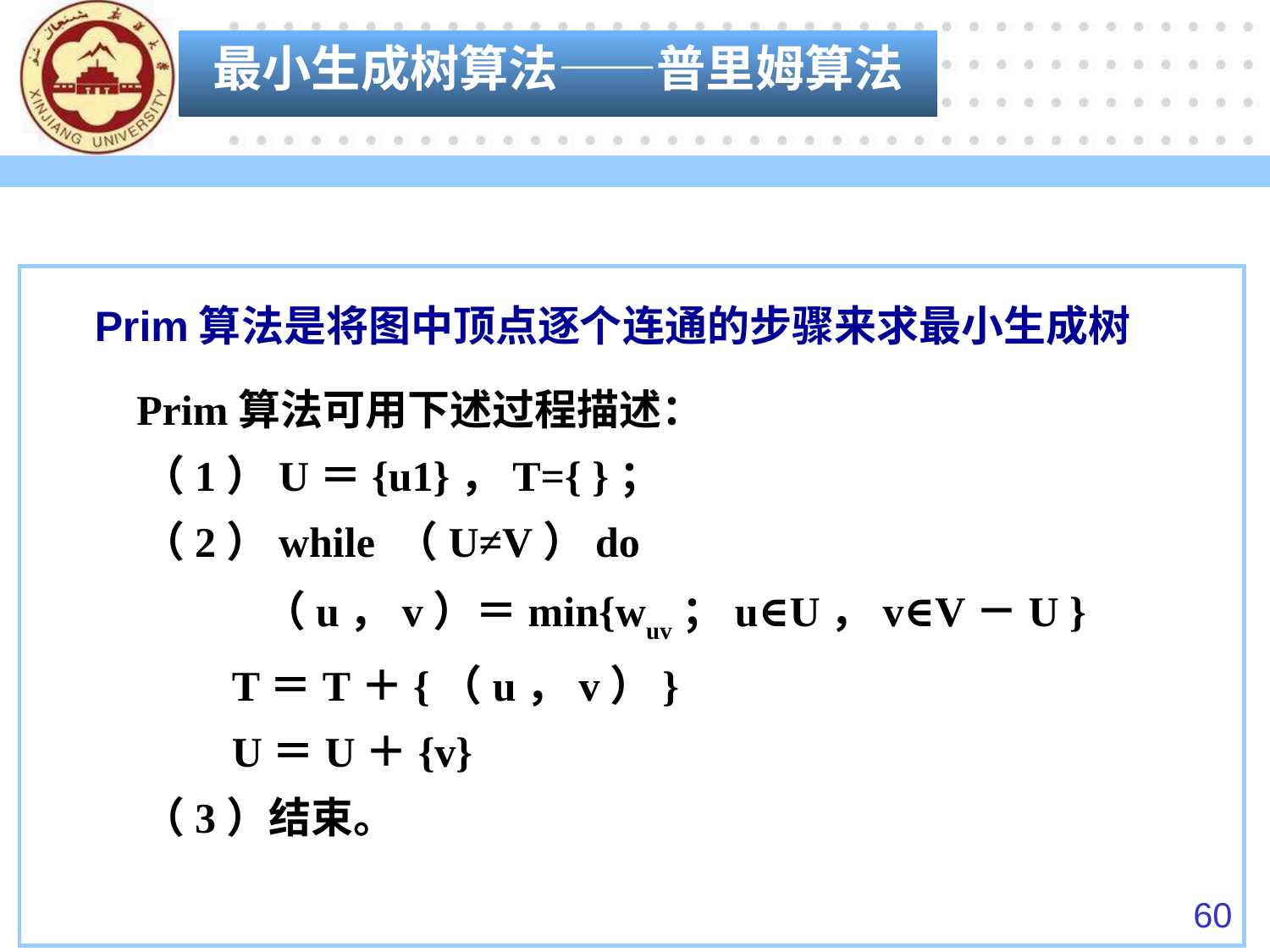

最小生成树算法——普里姆算法

    Prim算法是将图中顶点逐个连通的步骤来求最小生成树
    Prim算法可用下述过程描述：
    （1）U＝{u1}，T={ }；
    （2）while （U≠V）do
        	　（u，v）＝min{wuv；u∈U，v∈V－U }
       	 T＝T＋{（u，v）}
       	 U＝U＋{v}
    （3）结束。
60